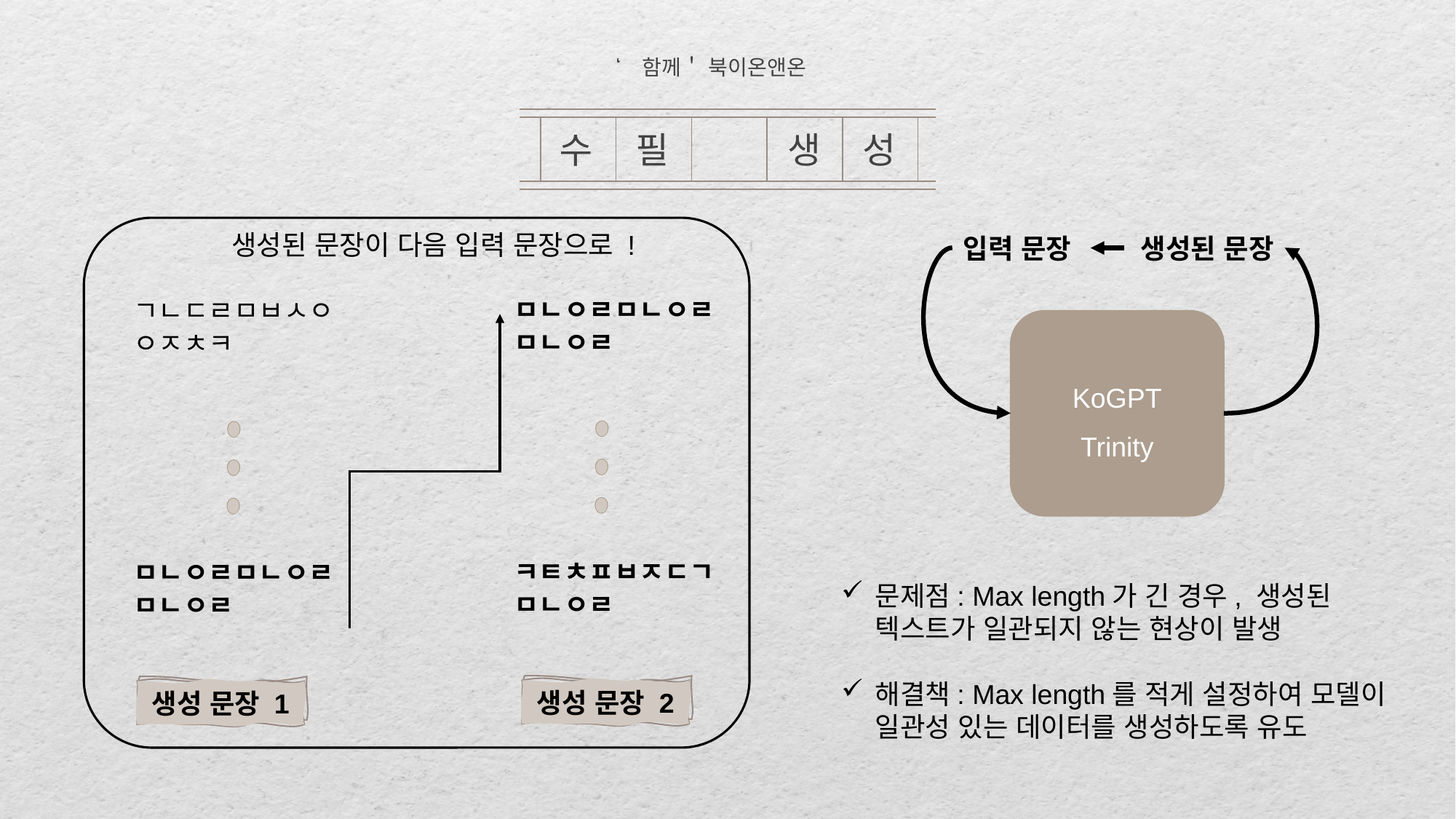

‘함께＇ 북이온앤온
수
필
생
성

생성된 문장이 다음 입력 문장으로 !
생성된 문장
입력 문장
ㅁㄴㅇㄹㅁㄴㅇㄹㅁㄴㅇㄹ

ㅋㅌㅊㅍㅂㅈㄷㄱ
ㅁㄴㅇㄹ
ㄱㄴㄷㄹㅁㅂㅅㅇ
ㅇㅈㅊㅋ

ㅁㄴㅇㄹㅁㄴㅇㄹㅁㄴㅇㄹ
KoGPT
Trinity

문제점: Max length가 긴 경우, 생성된 텍스트가 일관되지 않는 현상이 발생

해결책: Max length를 적게 설정하여 모델이 일관성 있는 데이터를 생성하도록 유도

생성 문장 2
생성 문장 1